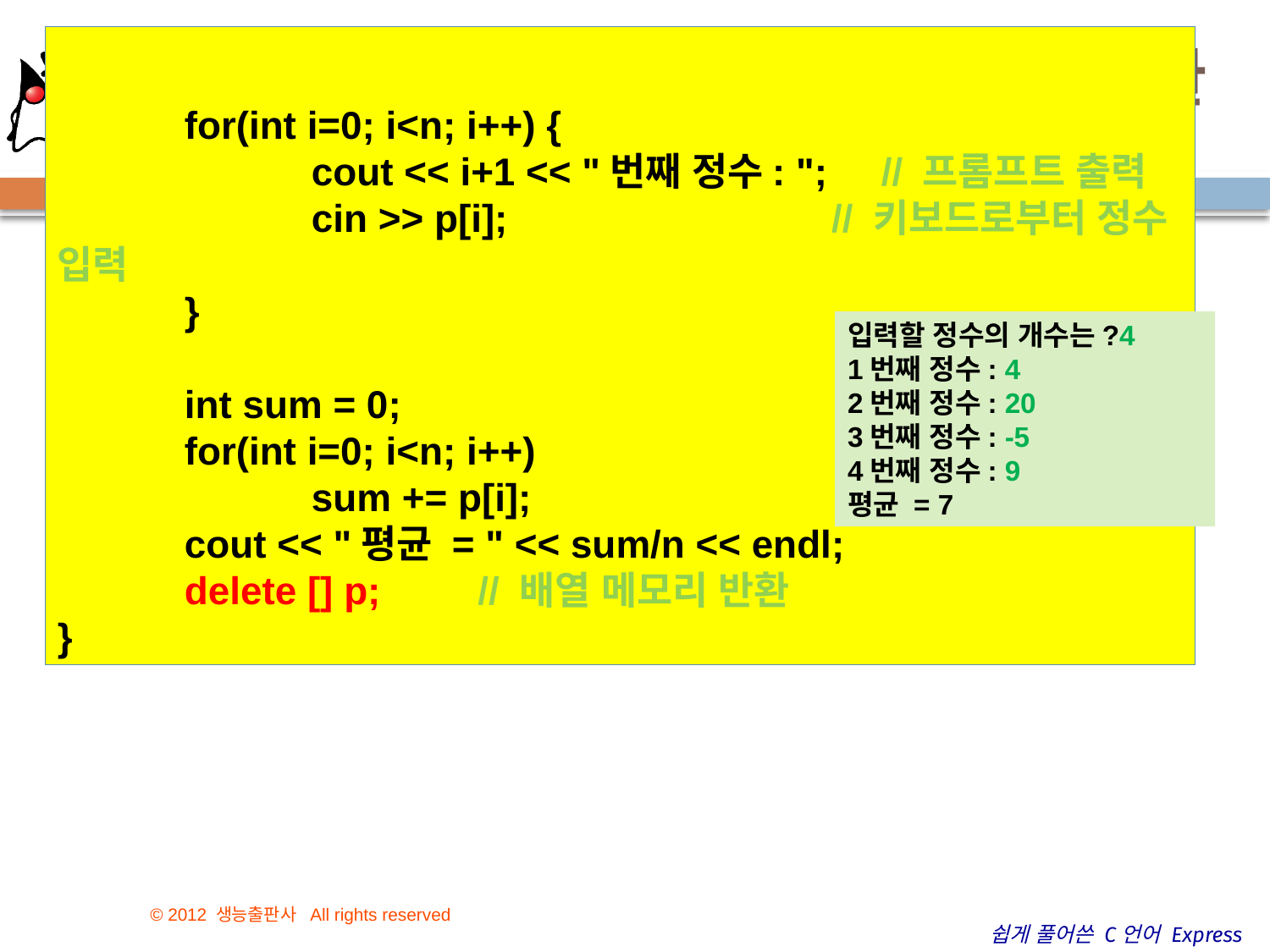

for(int i=0; i<n; i++) {
		cout << i+1 << "번째 정수: ";     // 프롬프트 출력
		cin >> p[i];                              // 키보드로부터 정수 입력
	}

	int sum = 0;
	for(int i=0; i<n; i++)
		sum += p[i];
	cout << "평균 = " << sum/n << endl;
	delete [] p;         // 배열 메모리 반환
}
# 예제 4-6 정수형 배열의 동적 할당 및 반환
16
입력할 정수의 개수는?4
1번째 정수: 4
2번째 정수: 20
3번째 정수: -5
4번째 정수: 9
평균 = 7